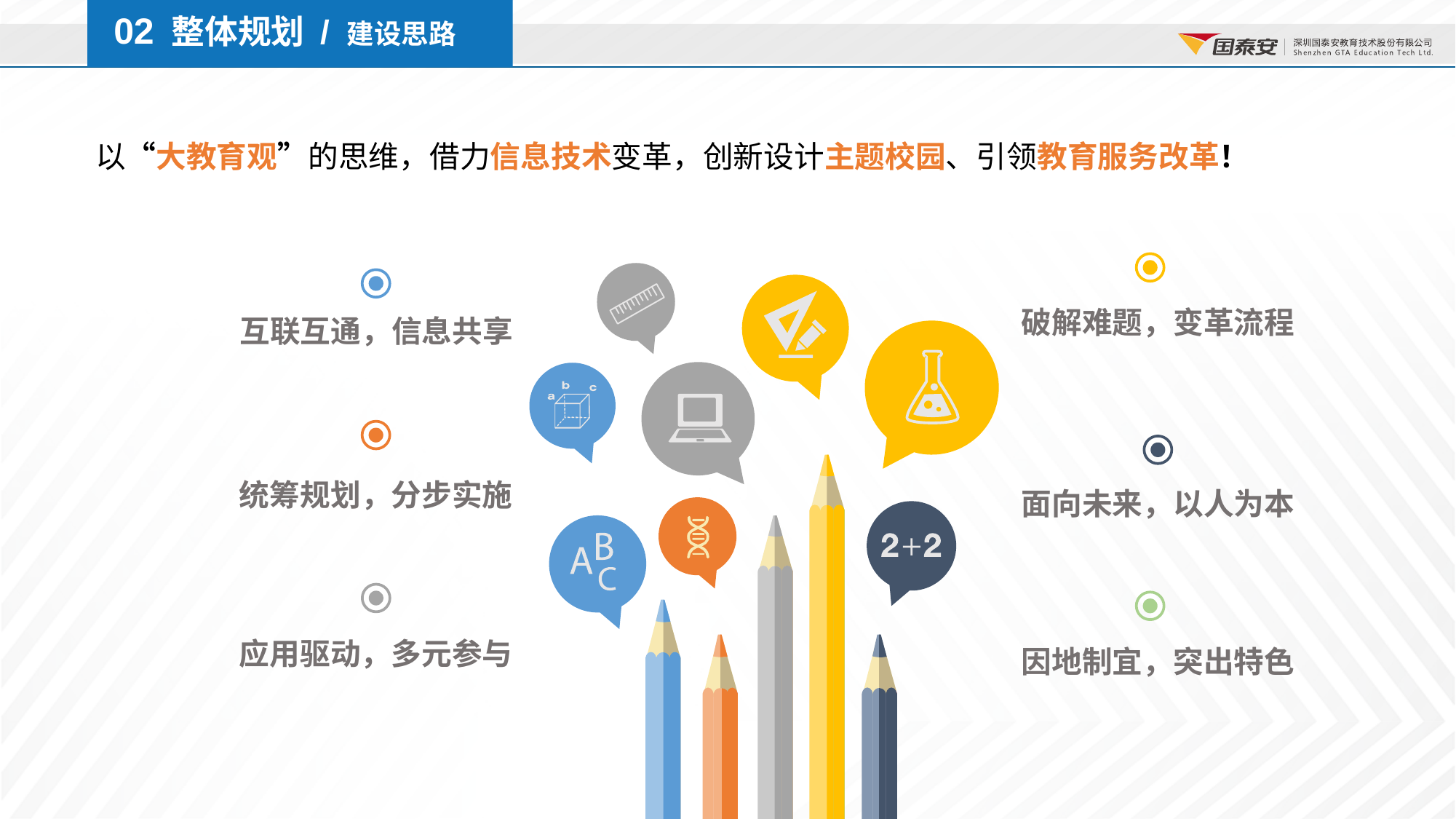

02 整体规划 / 建设思路
以“大教育观”的思维，借力信息技术变革，创新设计主题校园、引领教育服务改革！

破解难题，变革流程
互联互通，信息共享

统筹规划，分步实施
面向未来，以人为本

应用驱动，多元参与

因地制宜，突出特色